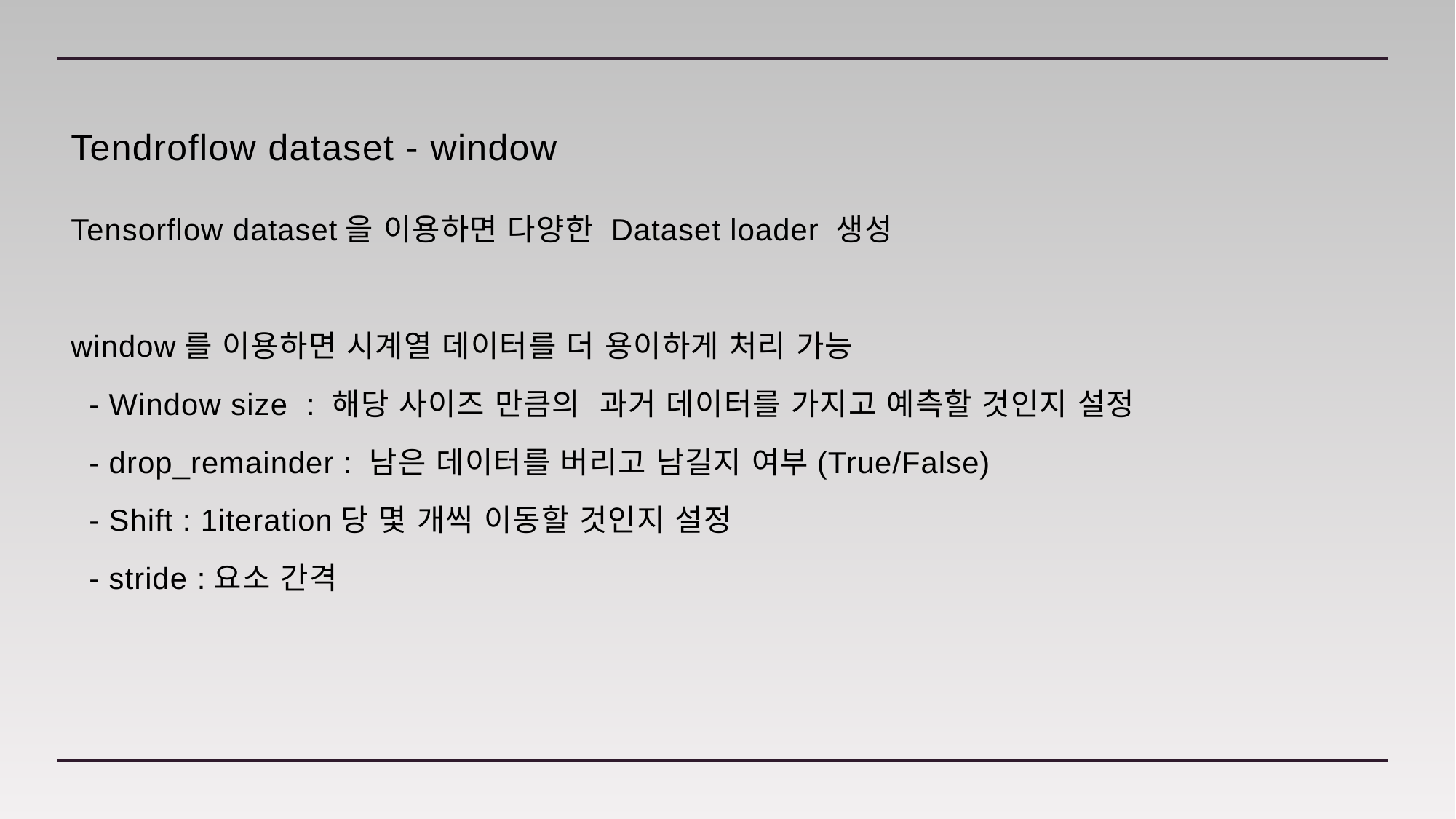

# Tendroflow dataset - window
Tensorflow dataset을 이용하면 다양한 Dataset loader 생성

window를 이용하면 시계열 데이터를 더 용이하게 처리 가능
  - Window size  : 해당 사이즈 만큼의  과거 데이터를 가지고 예측할 것인지 설정
  - drop_remainder : 남은 데이터를 버리고 남길지 여부(True/False)
  - Shift : 1iteration당 몇 개씩 이동할 것인지 설정
  - stride :요소 간격